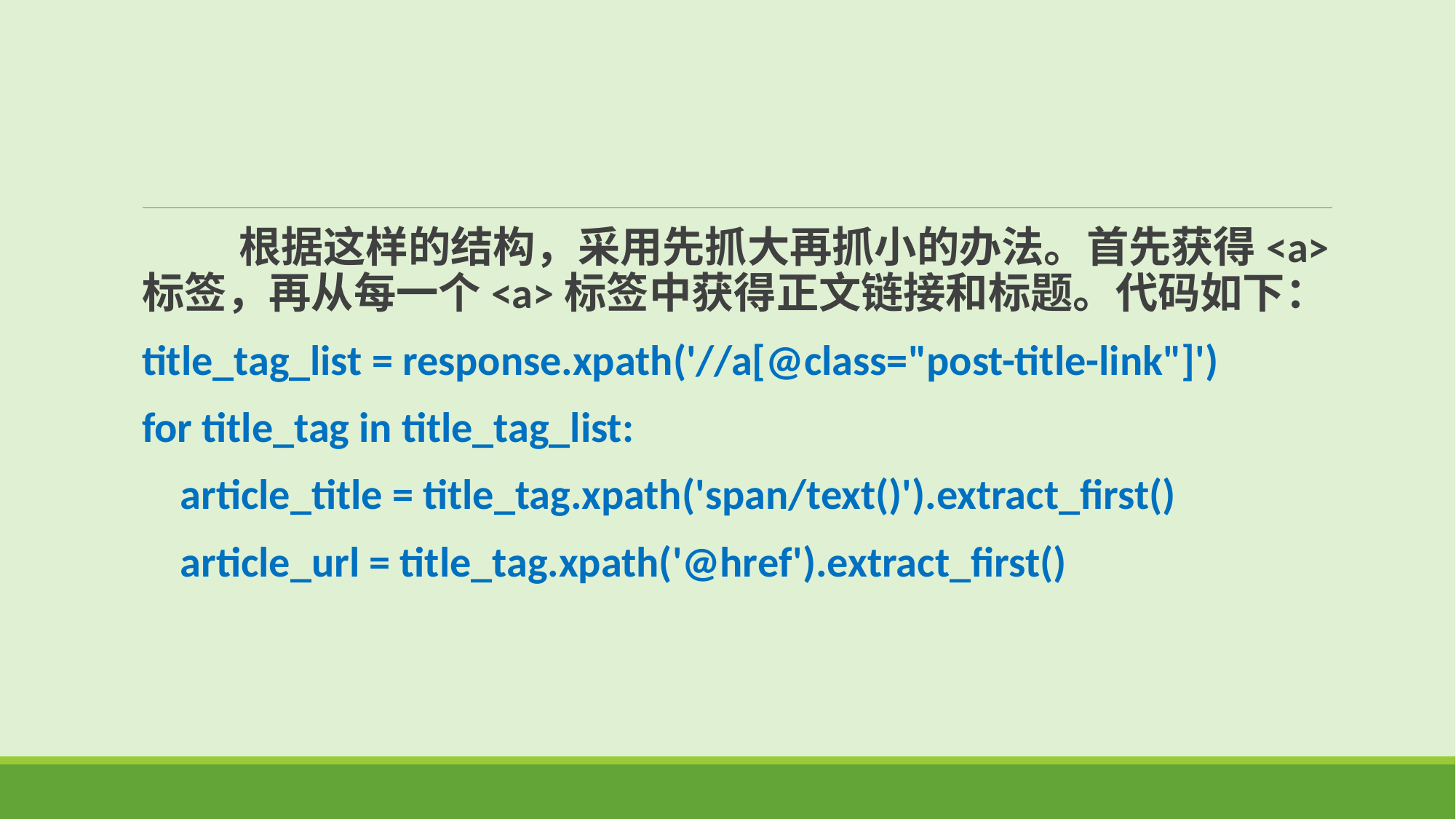

根据这样的结构，采用先抓大再抓小的办法。首先获得<a>标签，再从每一个<a>标签中获得正文链接和标题。代码如下：
title_tag_list = response.xpath('//a[@class="post-title-link"]')
for title_tag in title_tag_list:
    article_title = title_tag.xpath('span/text()').extract_first()
    article_url = title_tag.xpath('@href').extract_first()